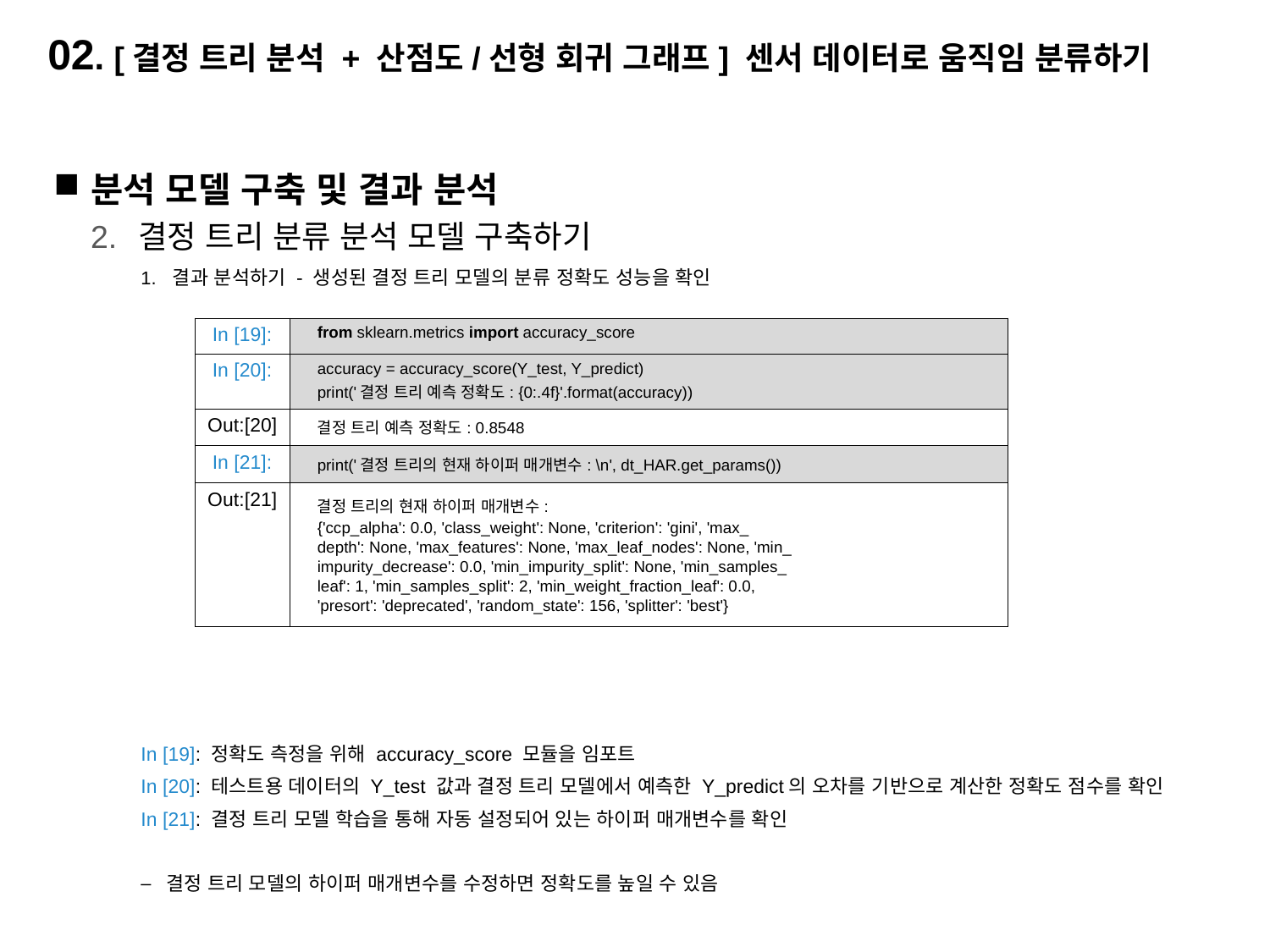

# 02. [결정 트리 분석 + 산점도/선형 회귀 그래프] 센서 데이터로 움직임 분류하기
분석 모델 구축 및 결과 분석
결정 트리 분류 분석 모델 구축하기
결과 분석하기 - 생성된 결정 트리 모델의 분류 정확도 성능을 확인

In [19]: 정확도 측정을 위해 accuracy_score 모듈을 임포트
In [20]: 테스트용 데이터의 Y_test 값과 결정 트리 모델에서 예측한 Y_predict의 오차를 기반으로 계산한 정확도 점수를 확인
In [21]: 결정 트리 모델 학습을 통해 자동 설정되어 있는 하이퍼 매개변수를 확인

결정 트리 모델의 하이퍼 매개변수를 수정하면 정확도를 높일 수 있음
| In [19]: | from sklearn.metrics import accuracy\_score |
| --- | --- |
| In [20]: | accuracy = accuracy\_score(Y\_test, Y\_predict) print('결정 트리 예측 정확도: {0:.4f}'.format(accuracy)) |
| Out:[20] | 결정 트리 예측 정확도: 0.8548 |
| In [21]: | print('결정 트리의 현재 하이퍼 매개변수: \n', dt\_HAR.get\_params()) |
| Out:[21] | 결정 트리의 현재 하이퍼 매개변수: {'ccp\_alpha': 0.0, 'class\_weight': None, 'criterion': 'gini', 'max\_ depth': None, 'max\_features': None, 'max\_leaf\_nodes': None, 'min\_ impurity\_decrease': 0.0, 'min\_impurity\_split': None, 'min\_samples\_ leaf': 1, 'min\_samples\_split': 2, 'min\_weight\_fraction\_leaf': 0.0, 'presort': 'deprecated', 'random\_state': 156, 'splitter': 'best'} |